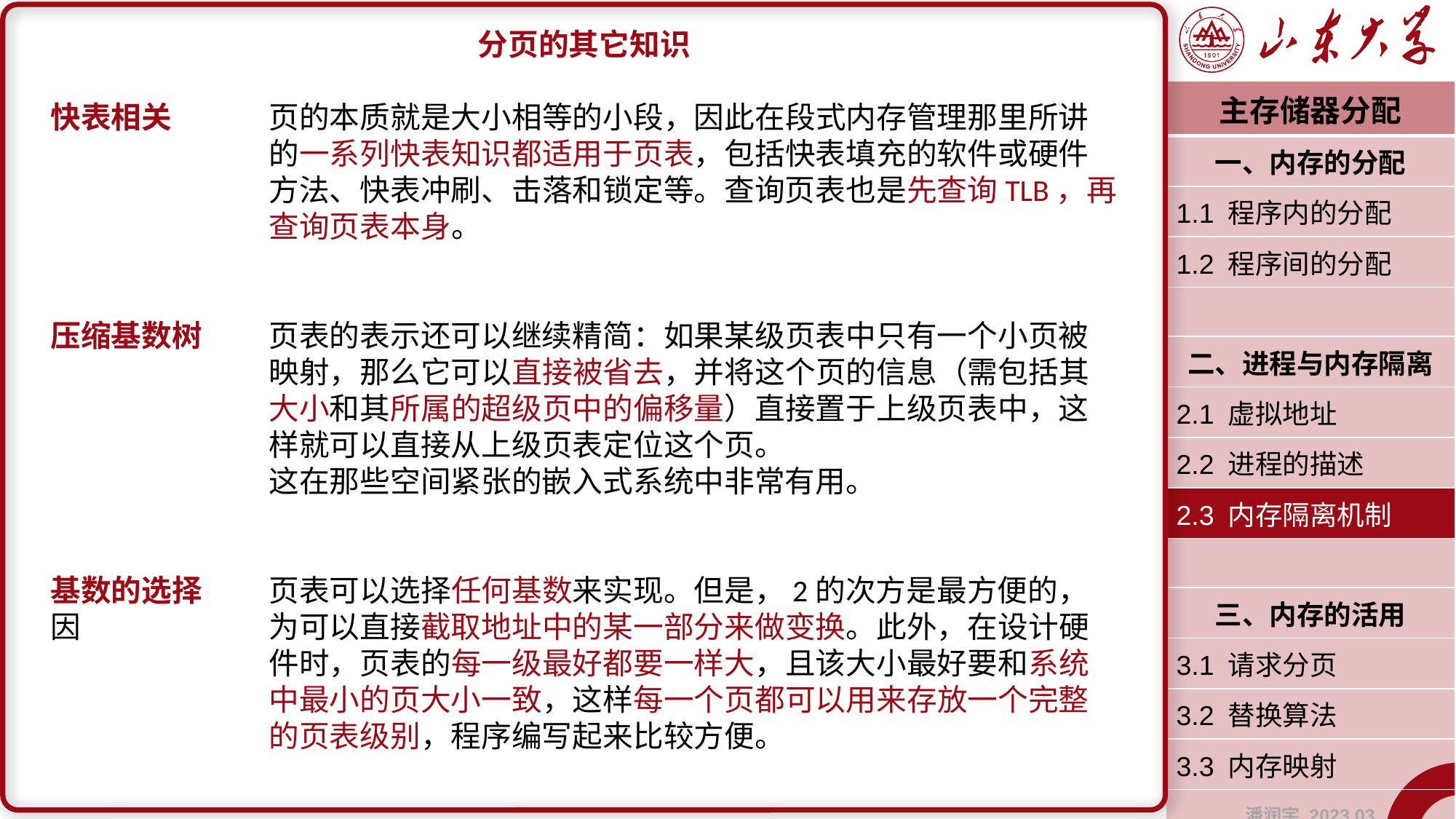

分页的其它知识

快表相关	页的本质就是大小相等的小段，因此在段式内存管理那里所讲		的一系列快表知识都适用于页表，包括快表填充的软件或硬件		方法、快表冲刷、击落和锁定等。查询页表也是先查询TLB，再		查询页表本身。

压缩基数树	页表的表示还可以继续精简：如果某级页表中只有一个小页被		映射，那么它可以直接被省去，并将这个页的信息（需包括其		大小和其所属的超级页中的偏移量）直接置于上级页表中，这		样就可以直接从上级页表定位这个页。
		这在那些空间紧张的嵌入式系统中非常有用。

基数的选择	页表可以选择任何基数来实现。但是，2的次方是最方便的，因		为可以直接截取地址中的某一部分来做变换。此外，在设计硬		件时，页表的每一级最好都要一样大，且该大小最好要和系统		中最小的页大小一致，这样每一个页都可以用来存放一个完整		的页表级别，程序编写起来比较方便。
| 主存储器分配 |
| --- |
| 一、内存的分配 |
| 1.1 程序内的分配 |
| 1.2 程序间的分配 |
|  |
| 二、进程与内存隔离 |
| 2.1 虚拟地址 |
| 2.2 进程的描述 |
| 2.3 内存隔离机制 |
|  |
| 三、内存的活用 |
| 3.1 请求分页 |
| 3.2 替换算法 |
| 3.3 内存映射 |
| 潘润宇 2023.03 |